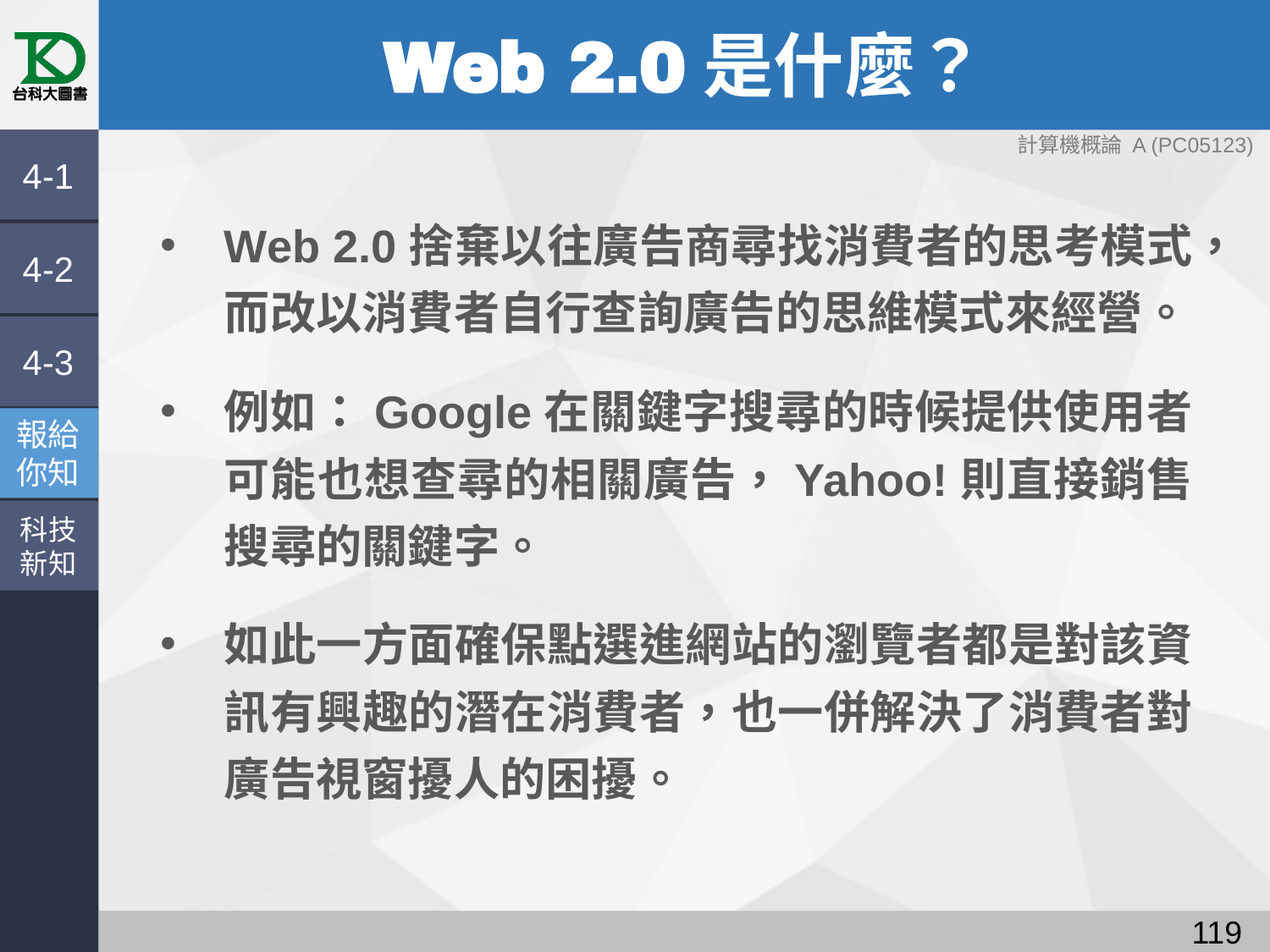

# Web 2.0是什麼？
4-1
Web 2.0捨棄以往廣告商尋找消費者的思考模式，而改以消費者自行查詢廣告的思維模式來經營。
例如：Google在關鍵字搜尋的時候提供使用者可能也想查尋的相關廣告，Yahoo!則直接銷售搜尋的關鍵字。
如此一方面確保點選進網站的瀏覽者都是對該資訊有興趣的潛在消費者，也一併解決了消費者對廣告視窗擾人的困擾。
4-2
4-3
報給
你知
科技
新知
119